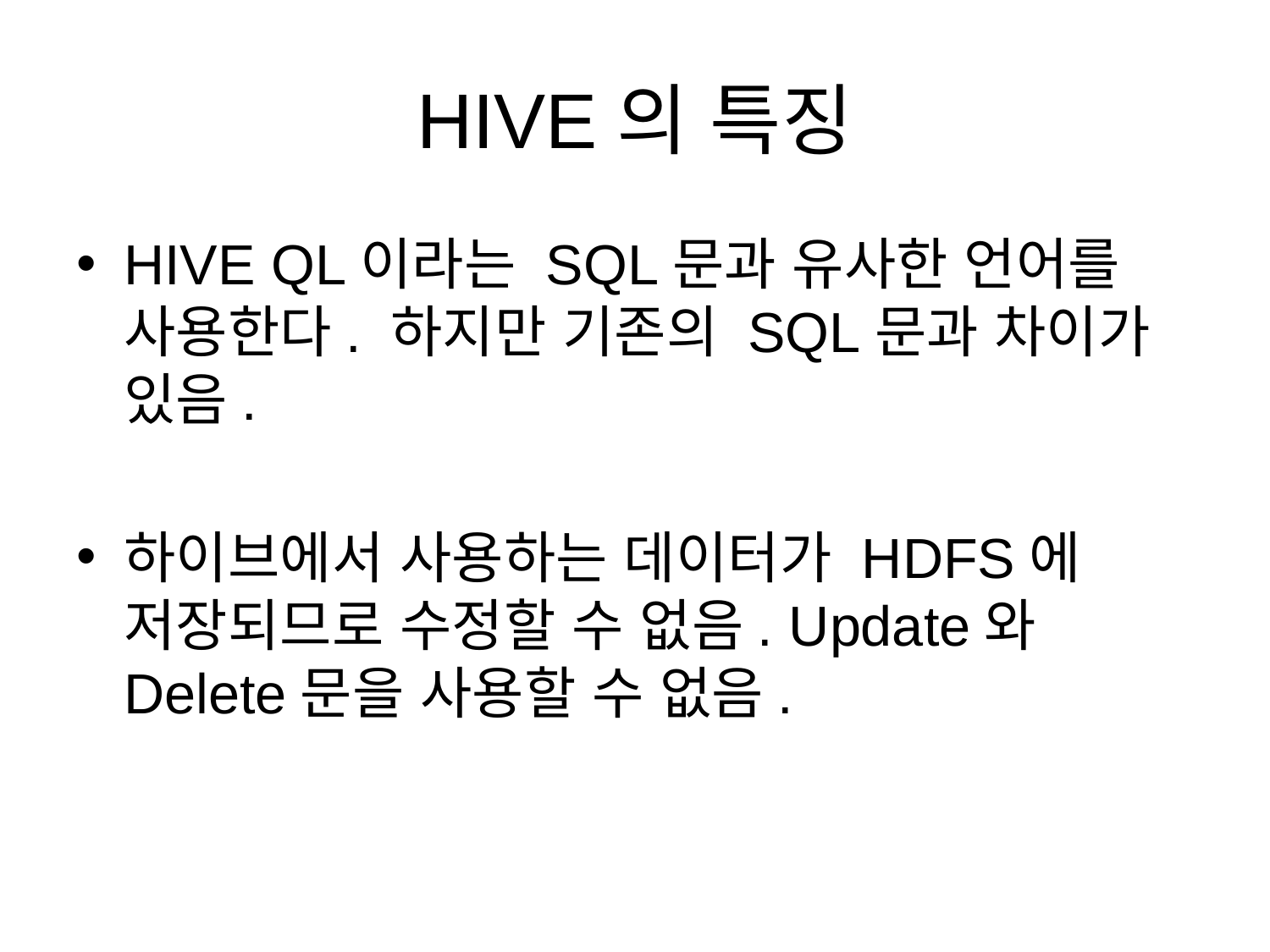

# HIVE의 특징
HIVE QL이라는 SQL문과 유사한 언어를 사용한다. 하지만 기존의 SQL문과 차이가 있음.

하이브에서 사용하는 데이터가 HDFS에 저장되므로 수정할 수 없음. Update와 Delete문을 사용할 수 없음.